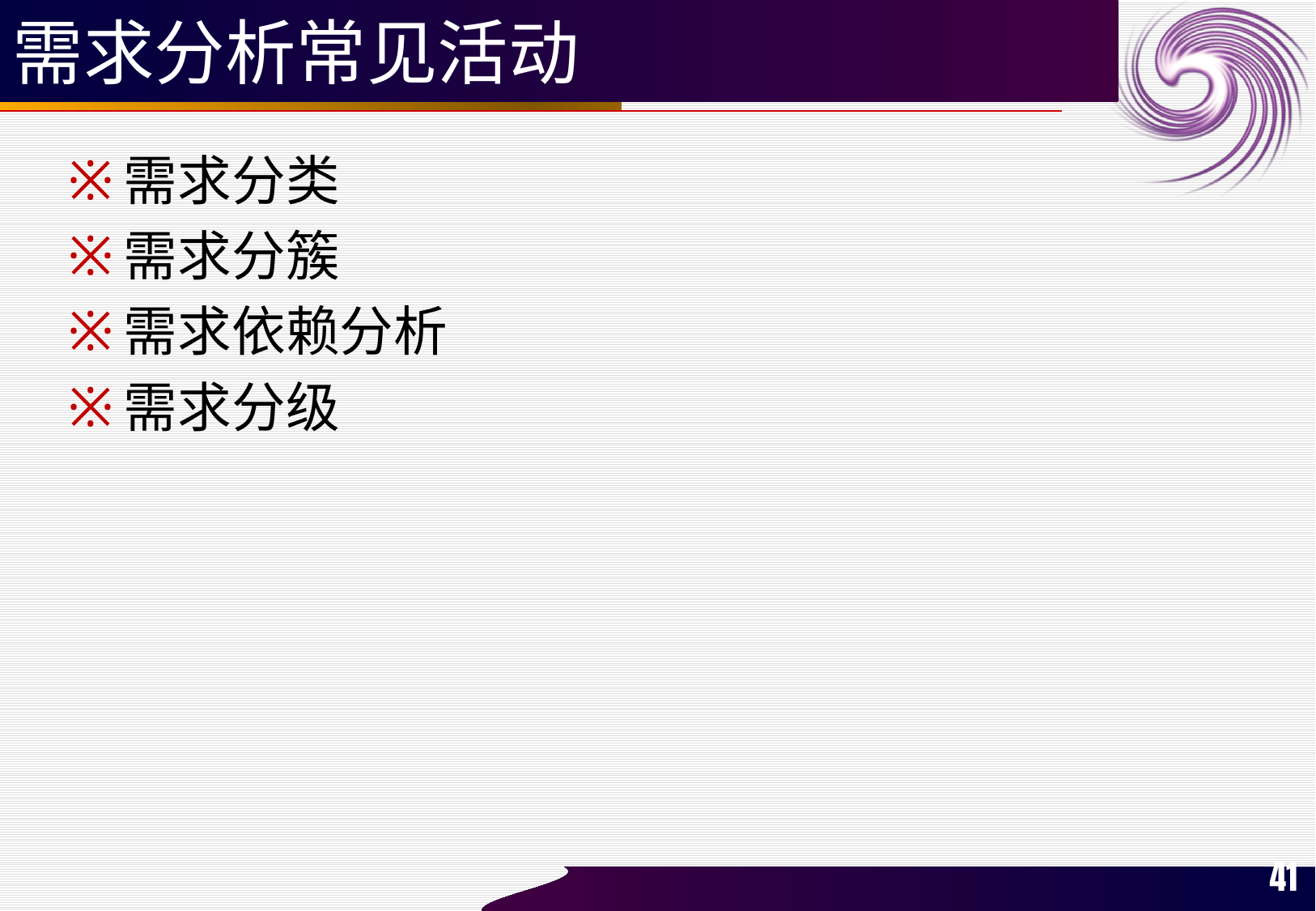

# 需求分析常见活动
需求分类
需求分簇
需求依赖分析
需求分级
41